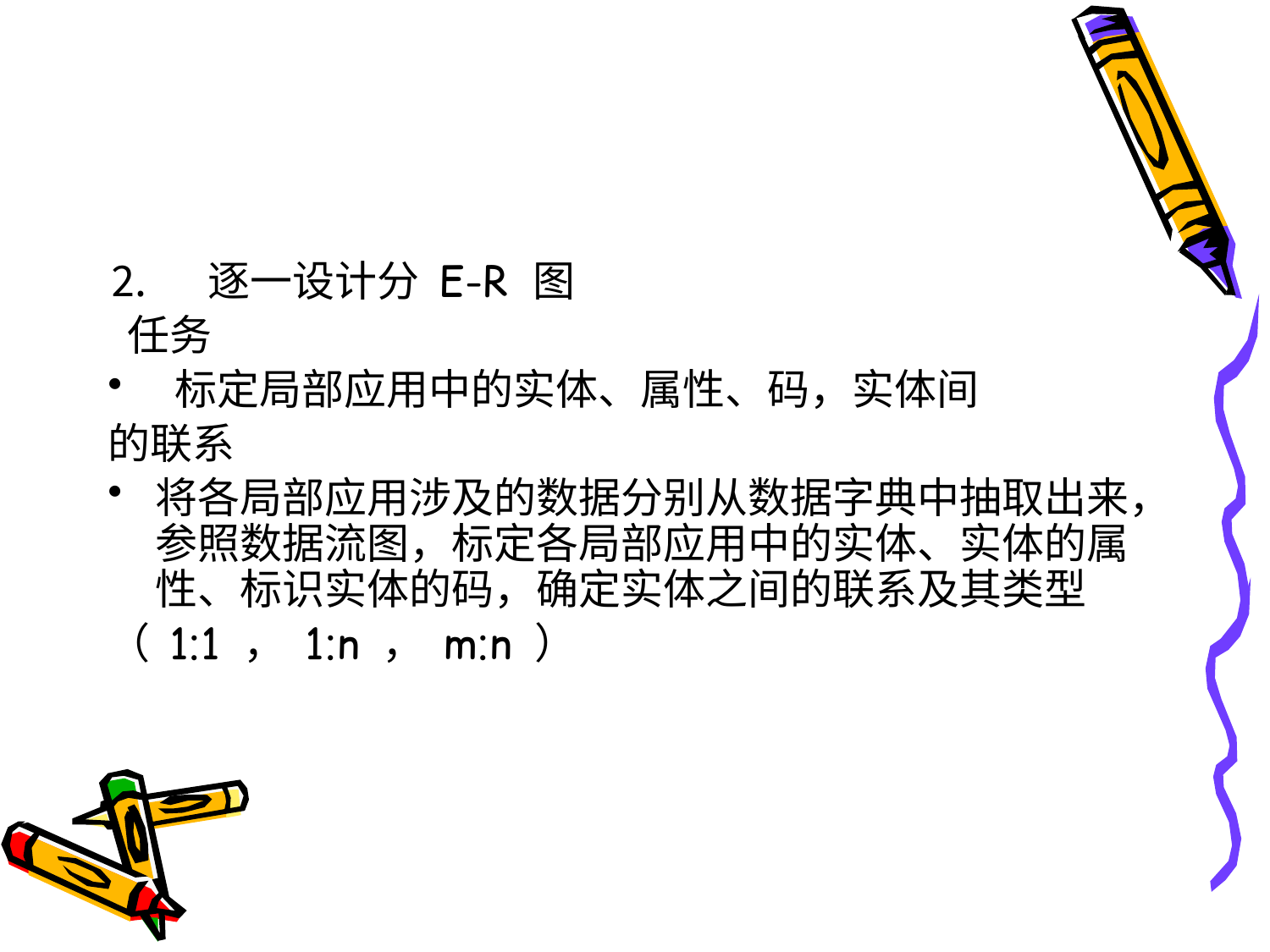

#
⒉     逐一设计分 E-R 图
 任务
 标定局部应用中的实体、属性、码，实体间
的联系
将各局部应用涉及的数据分别从数据字典中抽取出来，参照数据流图，标定各局部应用中的实体、实体的属性、标识实体的码，确定实体之间的联系及其类型
（ 1:1 ， 1:n ， m:n ）